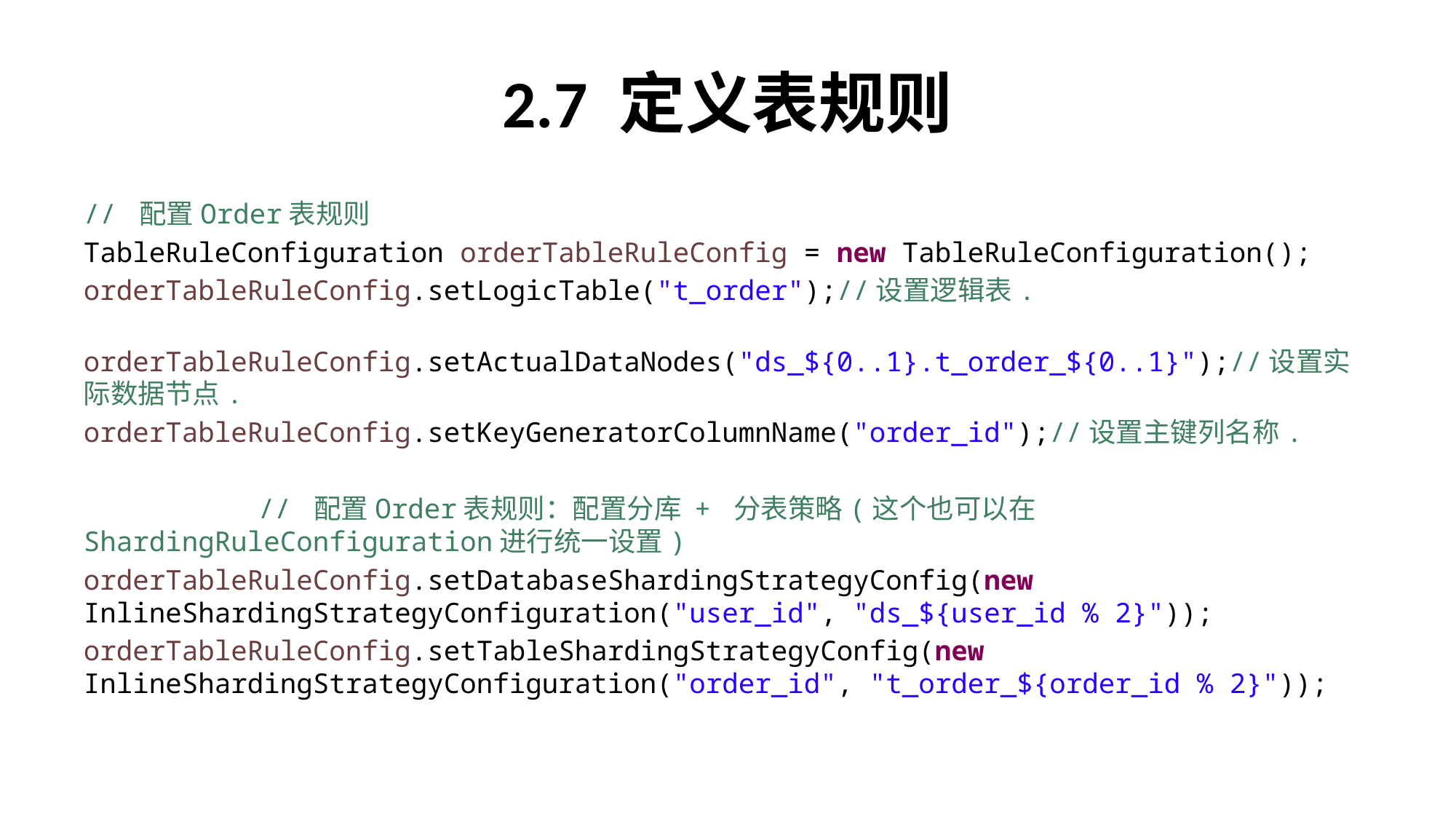

# 2.7 定义表规则
// 配置Order表规则
TableRuleConfiguration orderTableRuleConfig = new TableRuleConfiguration();
orderTableRuleConfig.setLogicTable("t_order");//设置逻辑表.
	    orderTableRuleConfig.setActualDataNodes("ds_${0..1}.t_order_${0..1}");//设置实际数据节点.
orderTableRuleConfig.setKeyGeneratorColumnName("order_id");//设置主键列名称.

	    // 配置Order表规则：配置分库 + 分表策略(这个也可以在ShardingRuleConfiguration进行统一设置)
orderTableRuleConfig.setDatabaseShardingStrategyConfig(new InlineShardingStrategyConfiguration("user_id", "ds_${user_id % 2}"));
orderTableRuleConfig.setTableShardingStrategyConfig(new InlineShardingStrategyConfiguration("order_id", "t_order_${order_id % 2}"));